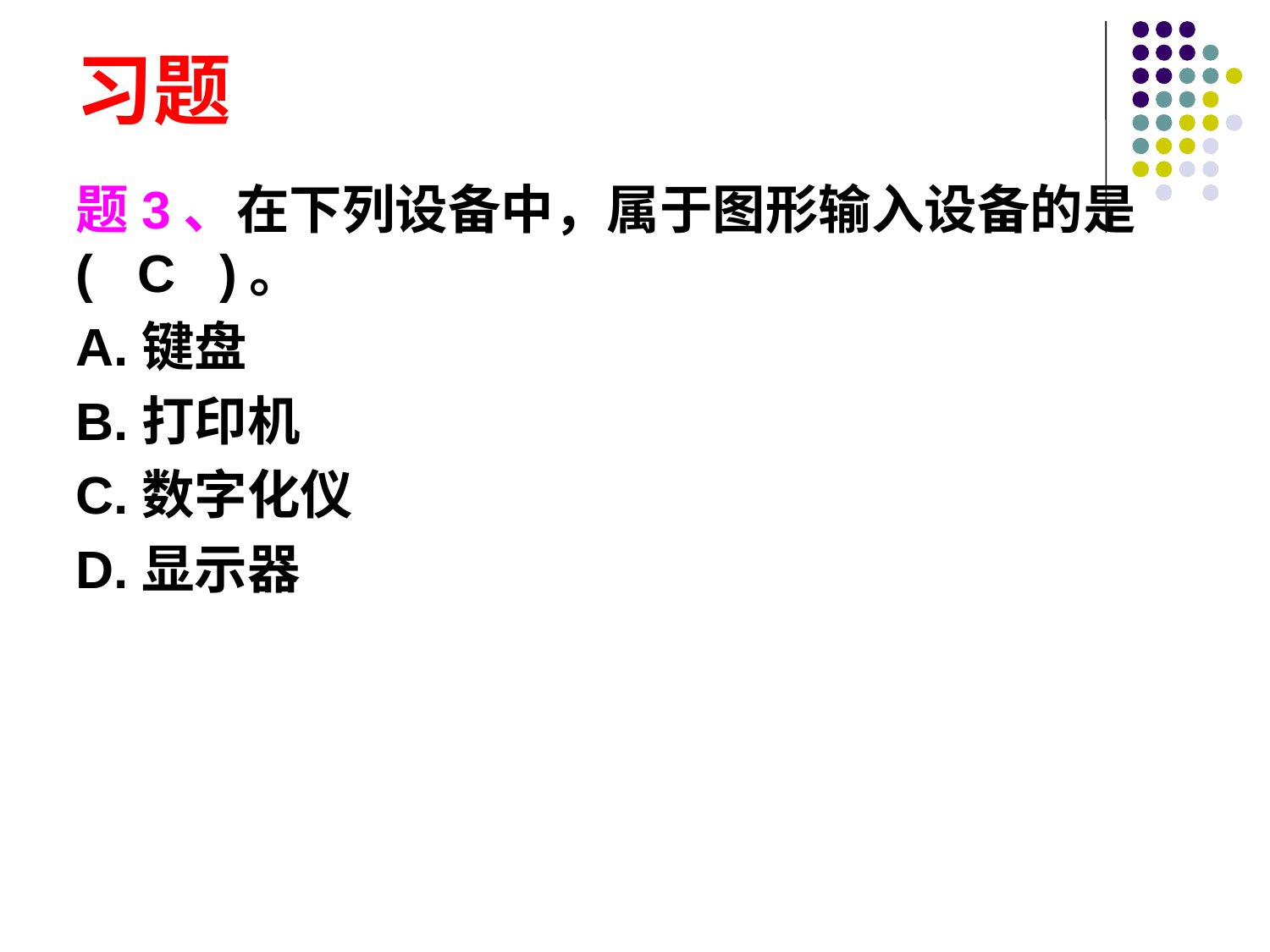

# 习题
题3、在下列设备中，属于图形输入设备的是(   C   )。
A.键盘
B.打印机
C.数字化仪
D.显示器